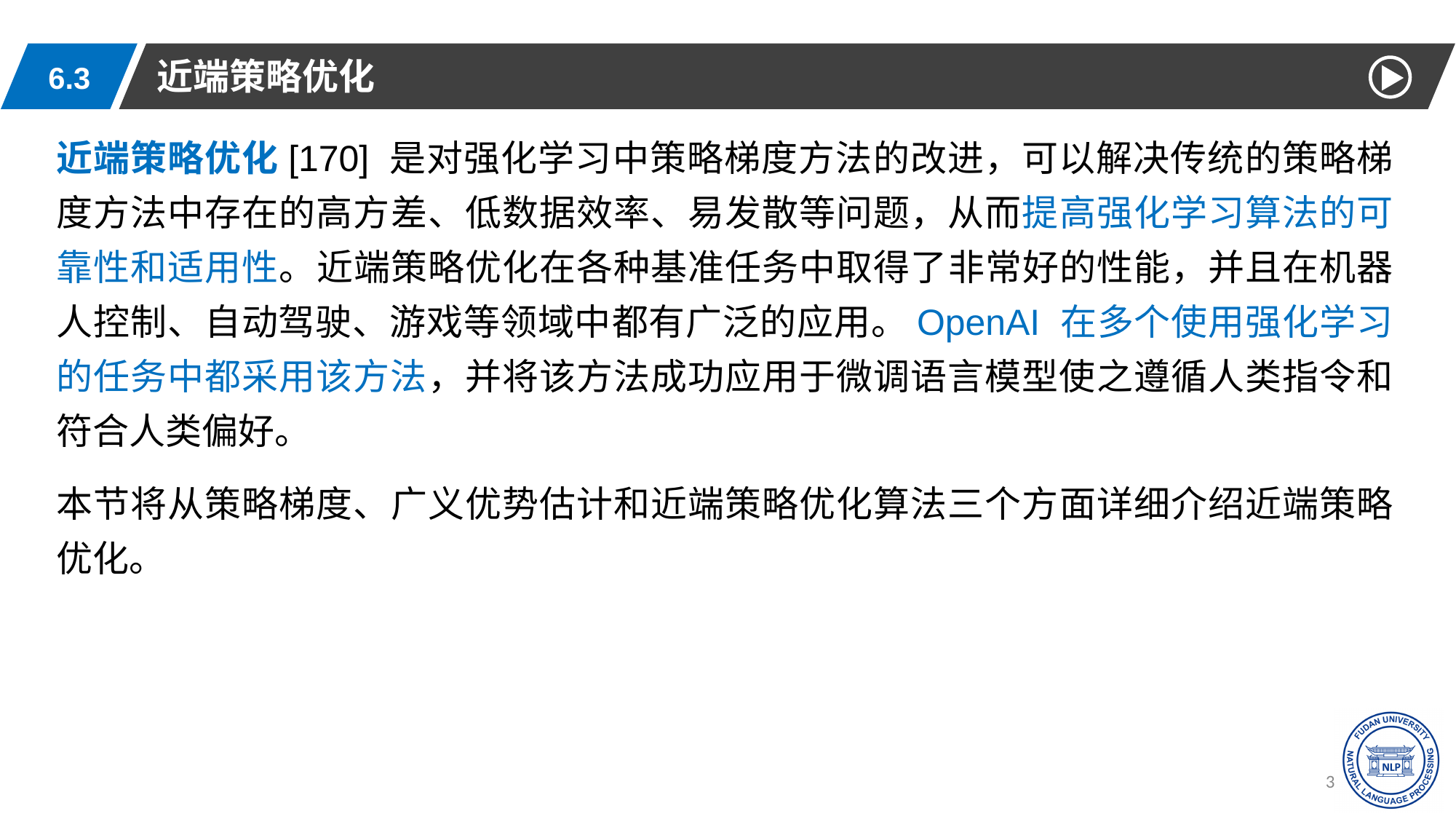

近端策略优化
6.3

近端策略优化[170] 是对强化学习中策略梯度方法的改进，可以解决传统的策略梯度方法中存在的高方差、低数据效率、易发散等问题，从而提高强化学习算法的可靠性和适用性。近端策略优化在各种基准任务中取得了非常好的性能，并且在机器人控制、自动驾驶、游戏等领域中都有广泛的应用。OpenAI 在多个使用强化学习的任务中都采用该方法，并将该方法成功应用于微调语言模型使之遵循人类指令和符合人类偏好。
本节将从策略梯度、广义优势估计和近端策略优化算法三个方面详细介绍近端策略优化。
38